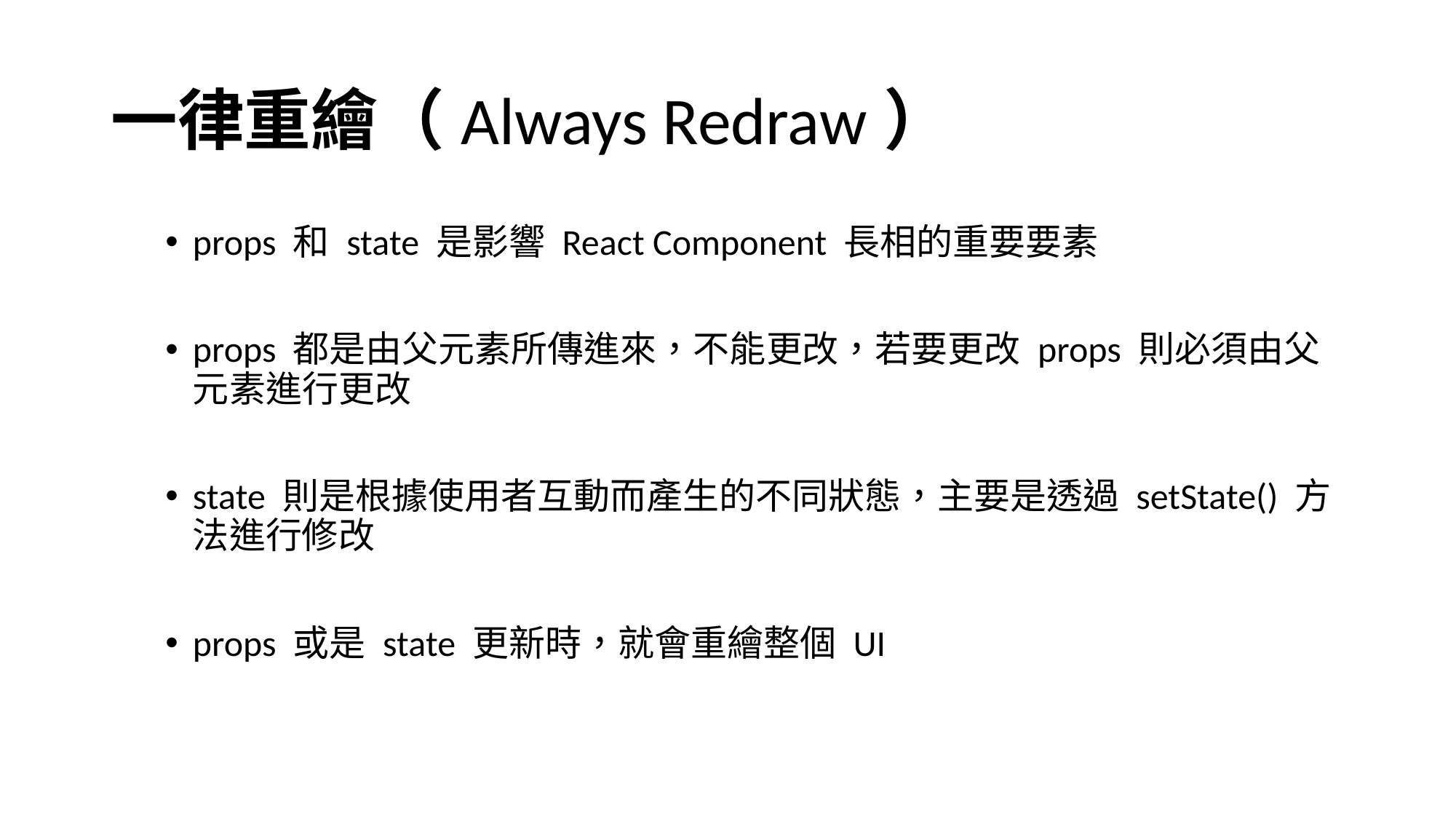

# 一律重繪（Always Redraw）
props 和 state 是影響 React Component 長相的重要要素

props 都是由父元素所傳進來，不能更改，若要更改 props 則必須由父元素進行更改

state 則是根據使用者互動而產生的不同狀態，主要是透過 setState() 方法進行修改

props 或是 state 更新時，就會重繪整個 UI